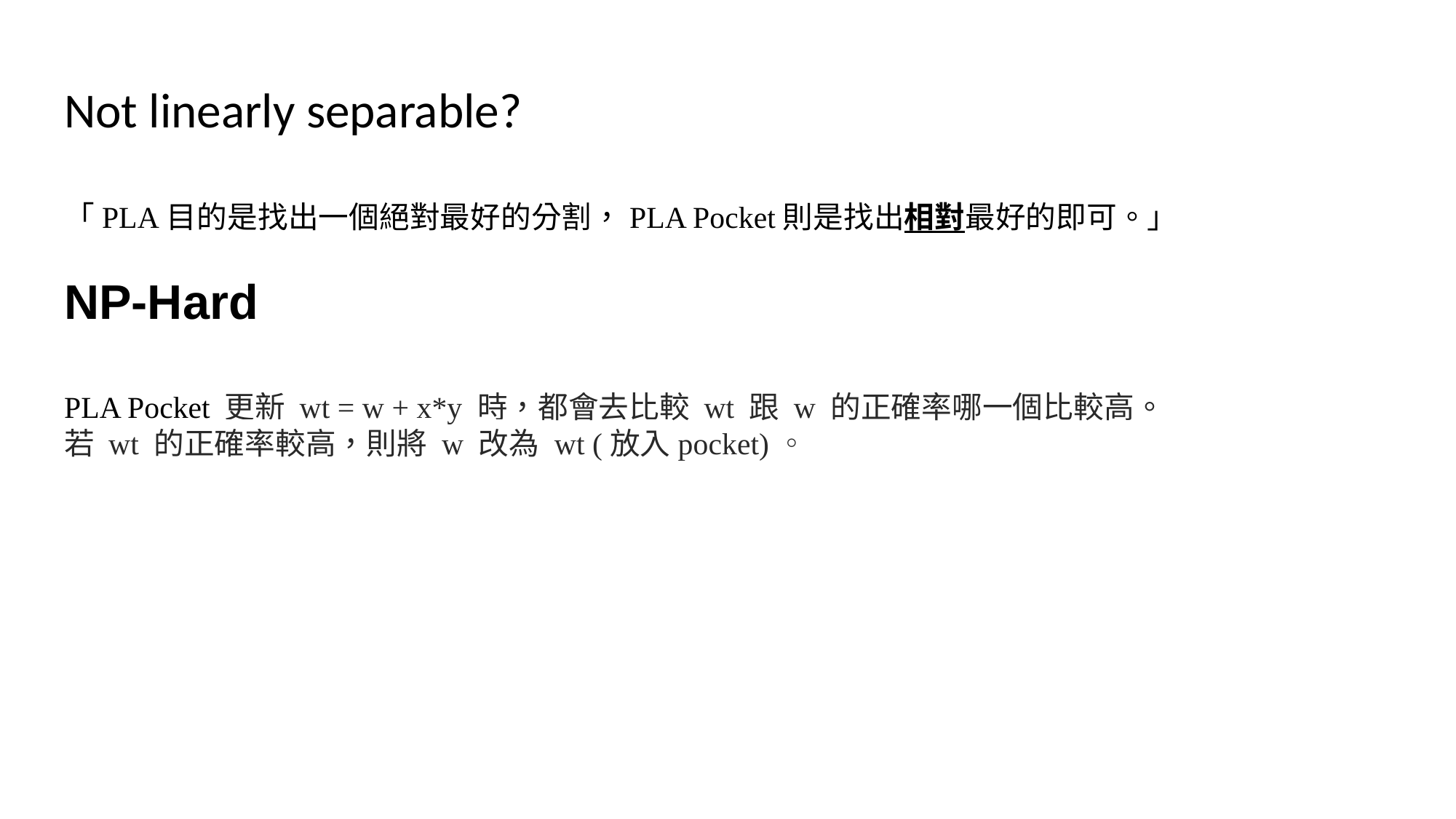

# Not linearly separable?
「PLA目的是找出一個絕對最好的分割，PLA Pocket則是找出相對最好的即可。」

NP-Hard

PLA Pocket 更新 wt = w + x*y 時，都會去比較 wt 跟 w 的正確率哪一個比較高。
若 wt 的正確率較高，則將 w 改為 wt (放入pocket)。